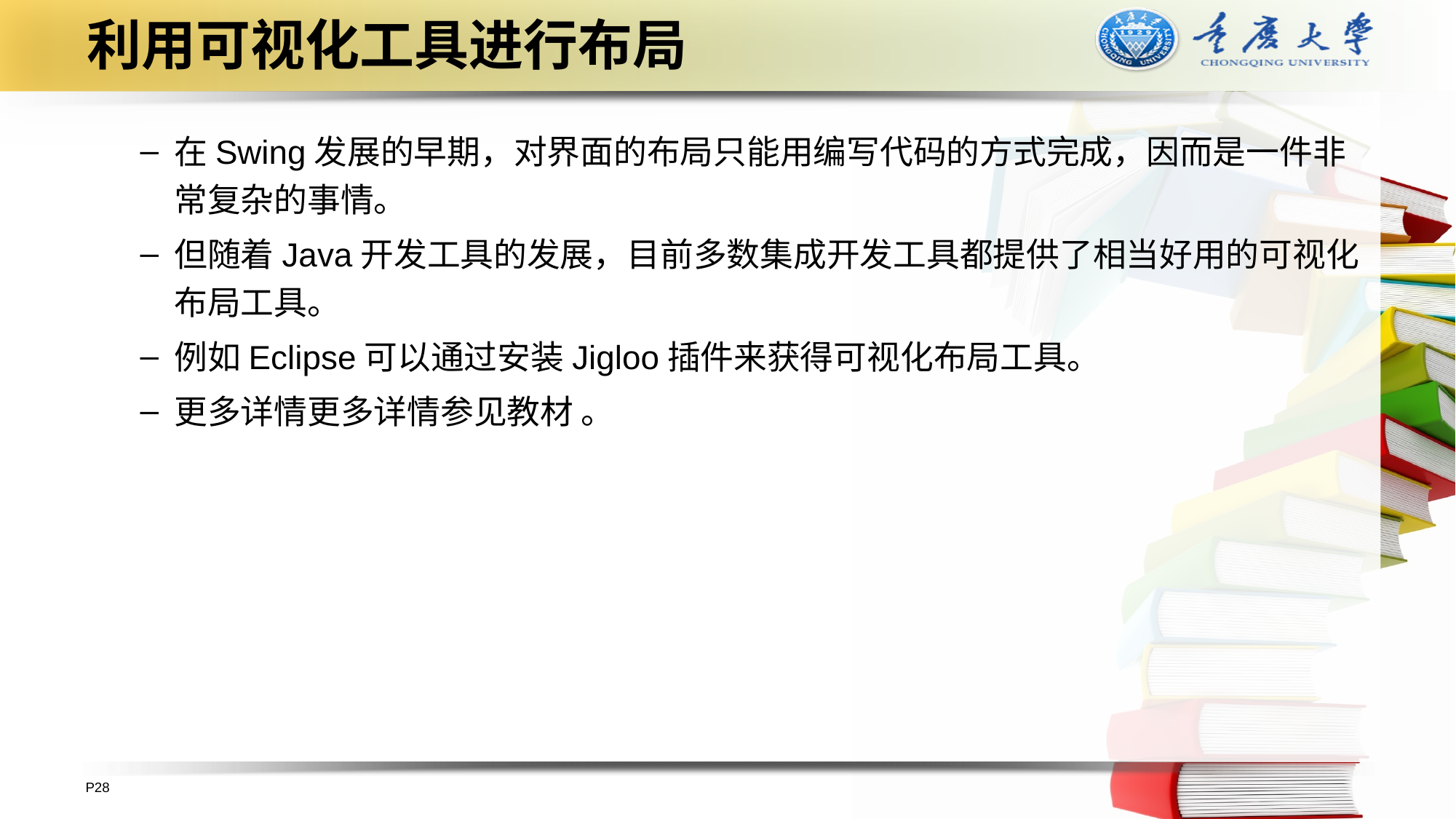

# 利用可视化工具进行布局
在Swing发展的早期，对界面的布局只能用编写代码的方式完成，因而是一件非常复杂的事情。
但随着Java开发工具的发展，目前多数集成开发工具都提供了相当好用的可视化布局工具。
例如Eclipse可以通过安装Jigloo插件来获得可视化布局工具。
更多详情更多详情参见教材 。
P28